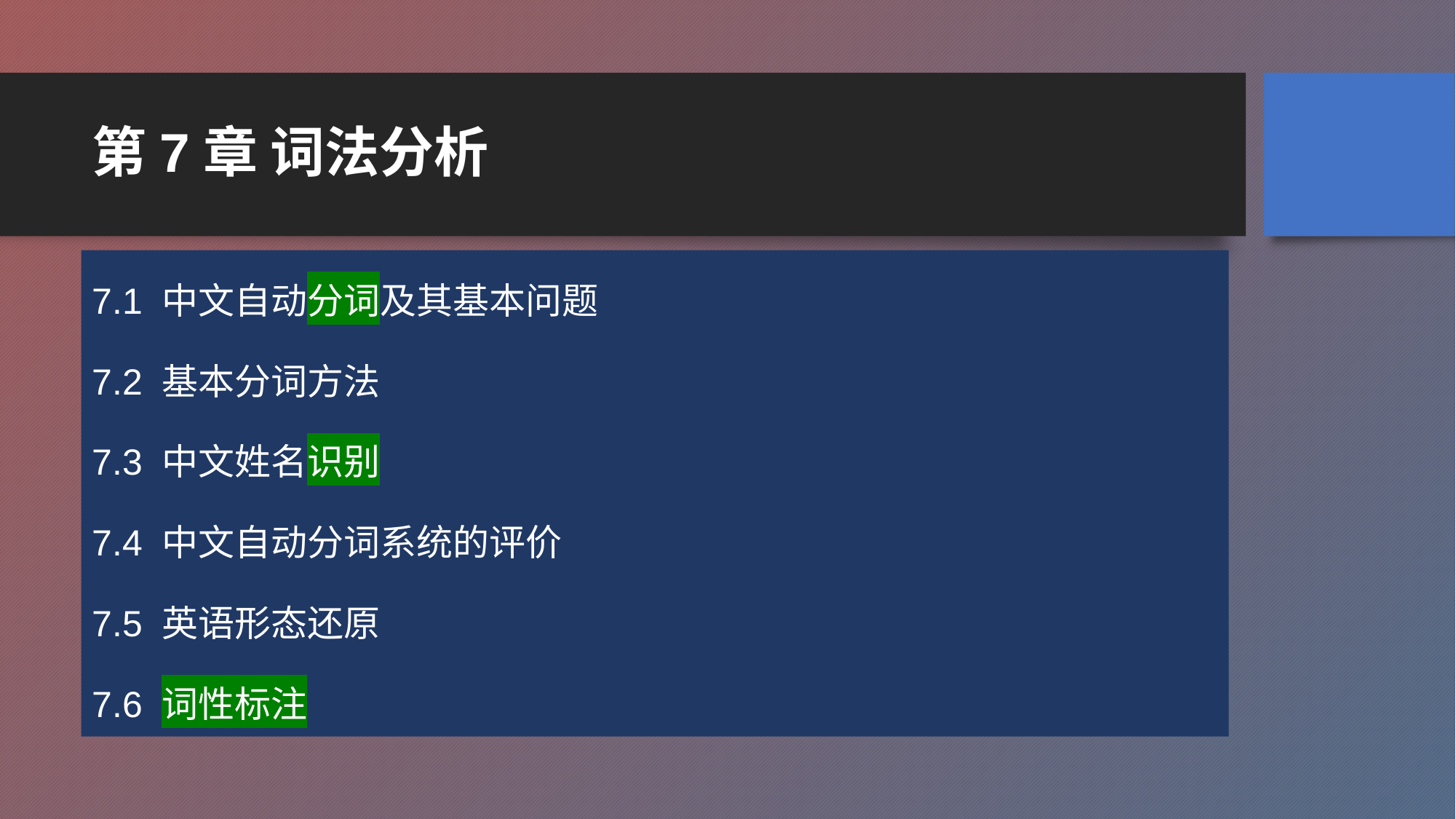

# 第7章 词法分析
7.1 中文自动分词及其基本问题
7.2 基本分词方法
7.3 中文姓名识别
7.4 中文自动分词系统的评价
7.5 英语形态还原
7.6 词性标注